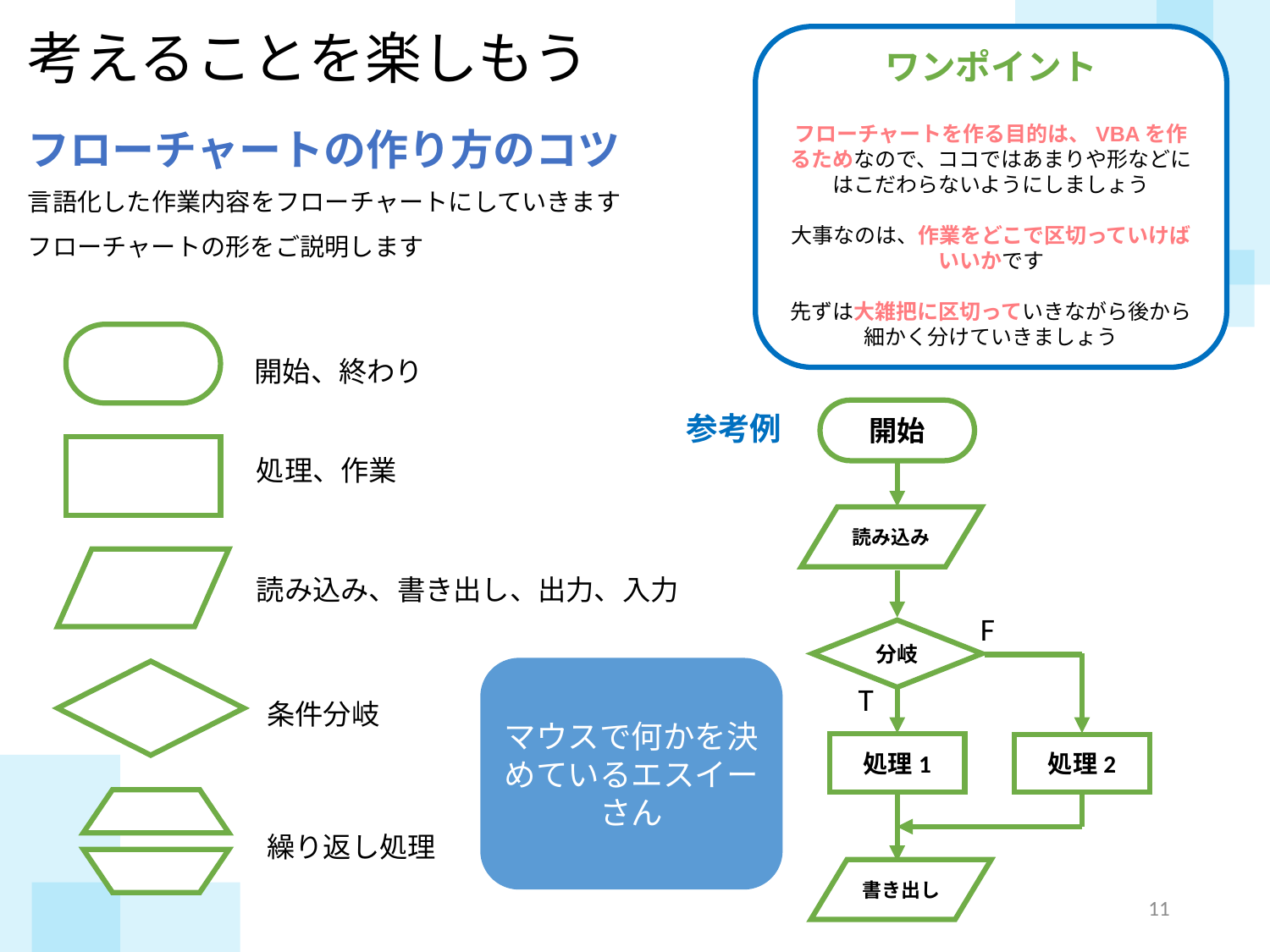

考えることを楽しもう
ワンポイント

フローチャートを作る目的は、VBAを作るためなので、ココではあまりや形などにはこだわらないようにしましょう

大事なのは、作業をどこで区切っていけばいいかです

先ずは大雑把に区切っていきながら後から細かく分けていきましょう
フローチャートの作り方のコツ
言語化した作業内容をフローチャートにしていきます
フローチャートの形をご説明します

開始、終わり
参考例
開始
処理、作業

読み込み

読み込み、書き出し、出力、入力
F
分岐
マウスで何かを決めているエスイーさん

T
条件分岐
処理1
処理2

繰り返し処理

書き出し
11